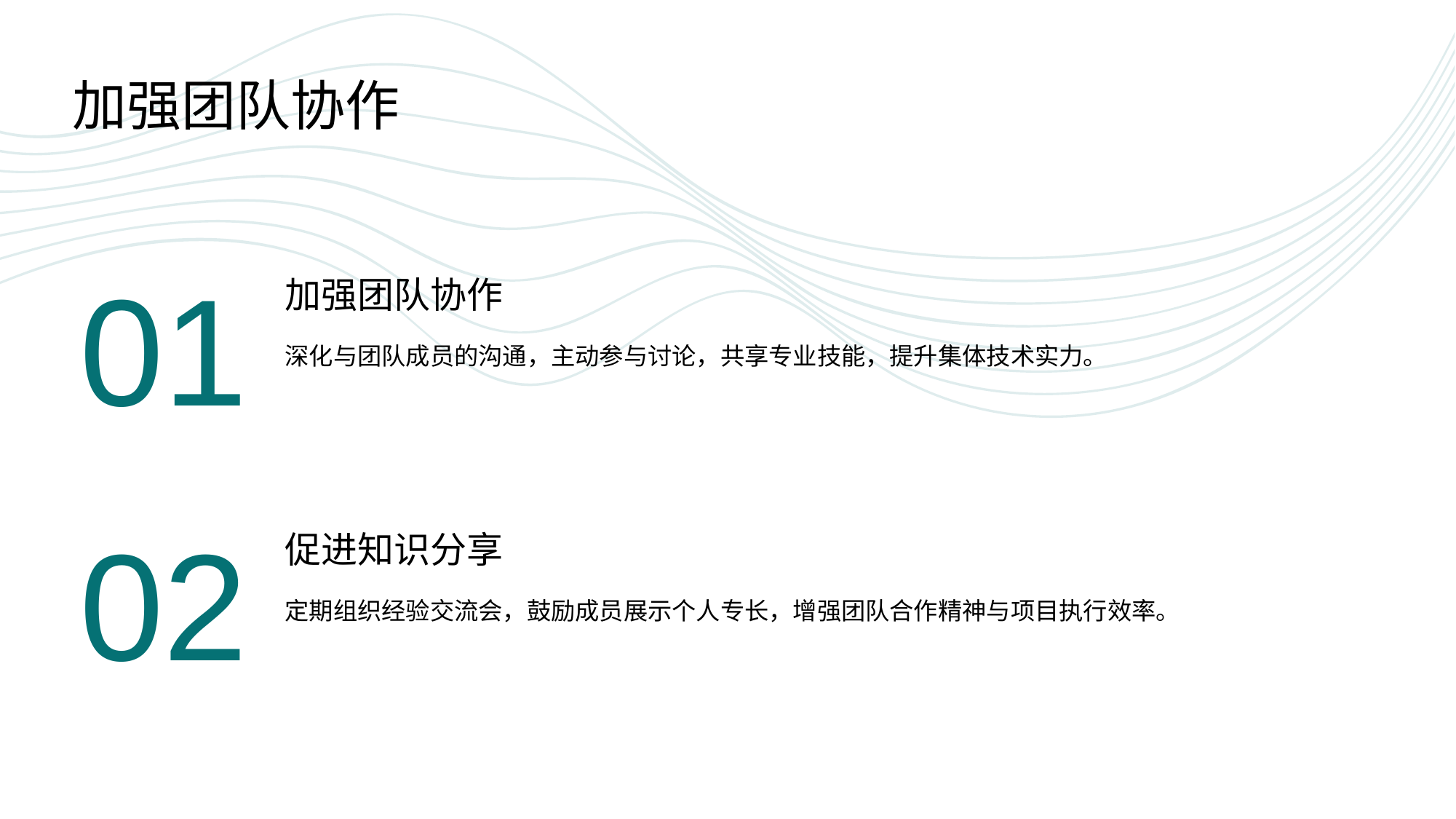

加强团队协作
01
加强团队协作
深化与团队成员的沟通，主动参与讨论，共享专业技能，提升集体技术实力。
02
促进知识分享
定期组织经验交流会，鼓励成员展示个人专长，增强团队合作精神与项目执行效率。